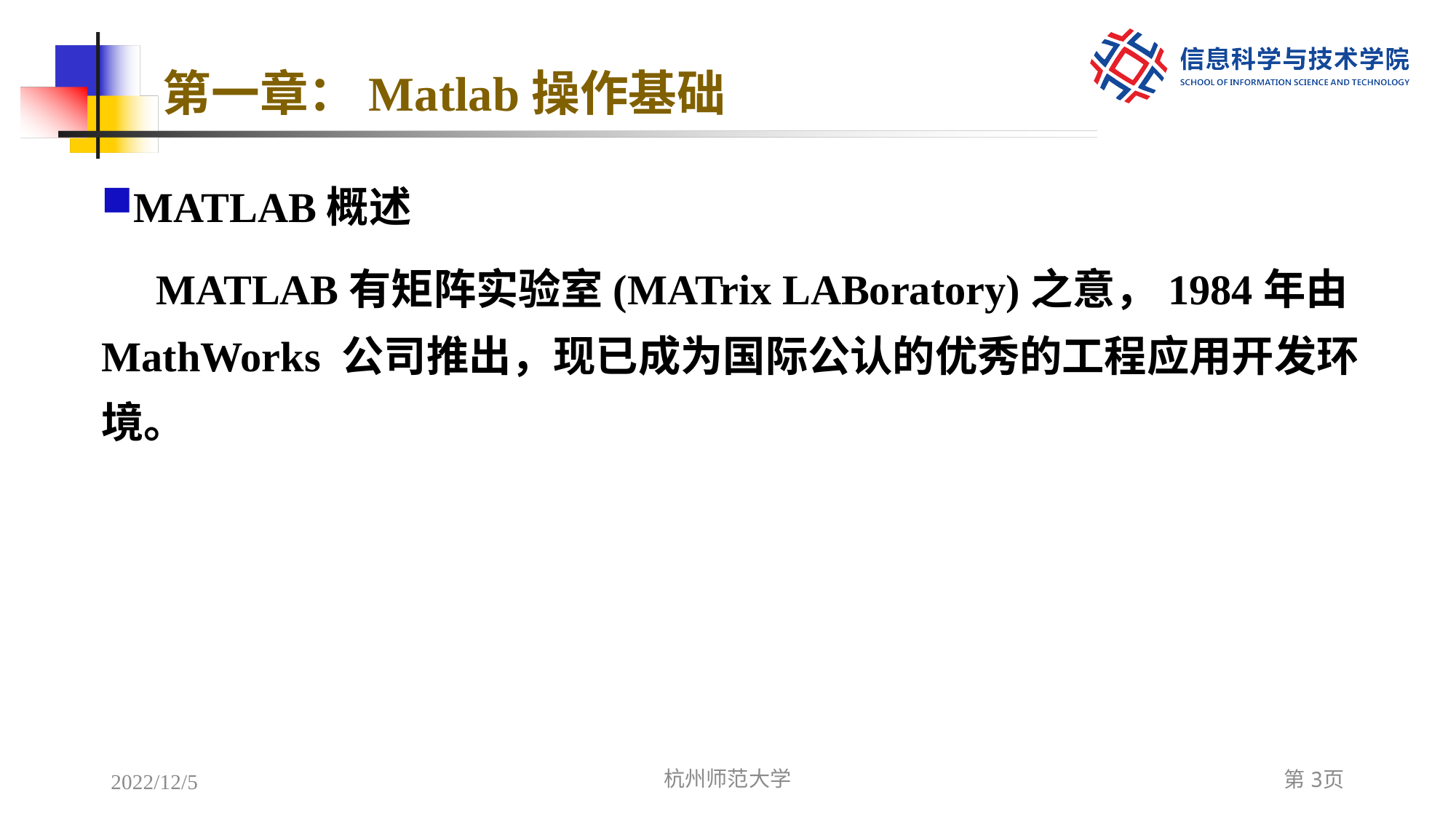

# 第一章：Matlab操作基础
MATLAB概述
MATLAB有矩阵实验室(MATrix LABoratory)之意，1984年由 MathWorks 公司推出，现已成为国际公认的优秀的工程应用开发环境。

2022/12/5
杭州师范大学
第3页